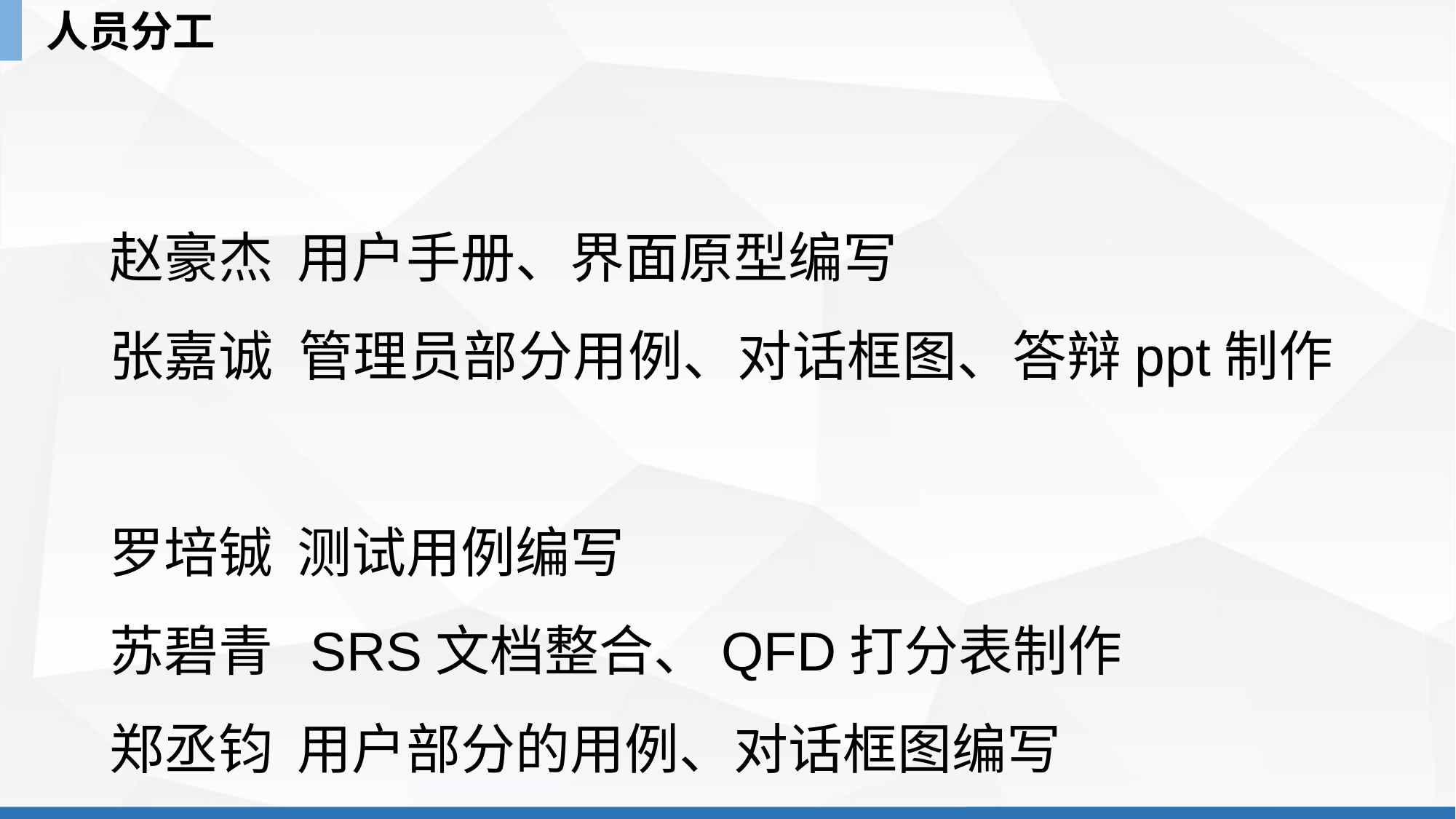

人员分工

赵豪杰  用户手册、界面原型编写
张嘉诚  管理员部分用例、对话框图、答辩ppt制作
罗培铖  测试用例编写
苏碧青  SRS文档整合、QFD打分表制作
郑丞钧  用户部分的用例、对话框图编写